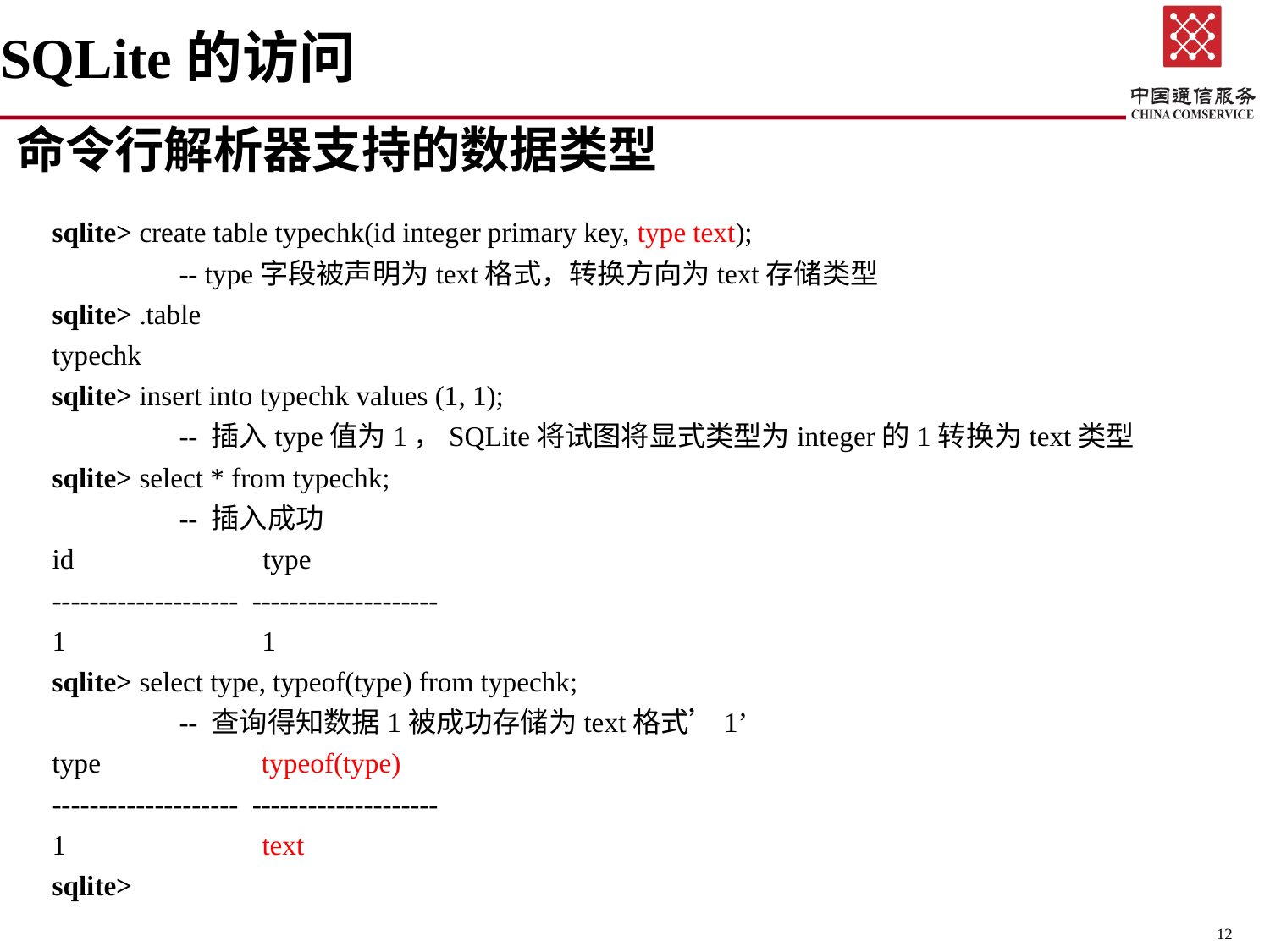

# SQLite的访问
命令行解析器支持的数据类型

sqlite> create table typechk(id integer primary key, type text);
	-- type字段被声明为text格式，转换方向为text存储类型
sqlite> .table
typechk
sqlite> insert into typechk values (1, 1);
	-- 插入type值为1，SQLite将试图将显式类型为integer的1转换为text类型
sqlite> select * from typechk;
	-- 插入成功
id                           type
--------------------  --------------------
1                            1
sqlite> select type, typeof(type) from typechk;
	-- 查询得知数据1被成功存储为text格式’1’
type                       typeof(type)
--------------------  --------------------
1                            text
sqlite>